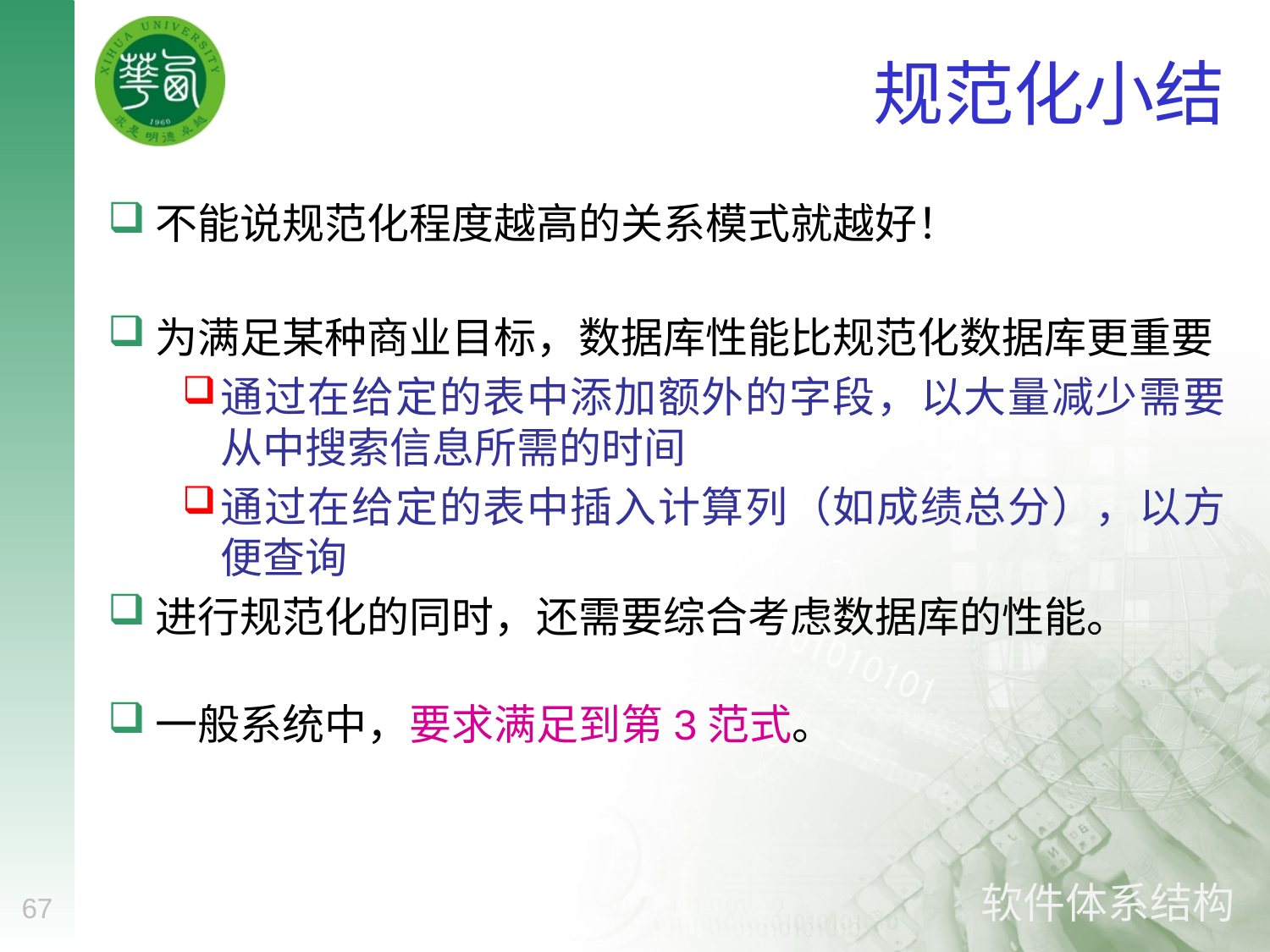

# 规范化小结
不能说规范化程度越高的关系模式就越好！

为满足某种商业目标，数据库性能比规范化数据库更重要
通过在给定的表中添加额外的字段，以大量减少需要从中搜索信息所需的时间
通过在给定的表中插入计算列（如成绩总分），以方便查询
进行规范化的同时，还需要综合考虑数据库的性能。

一般系统中，要求满足到第3范式。
67